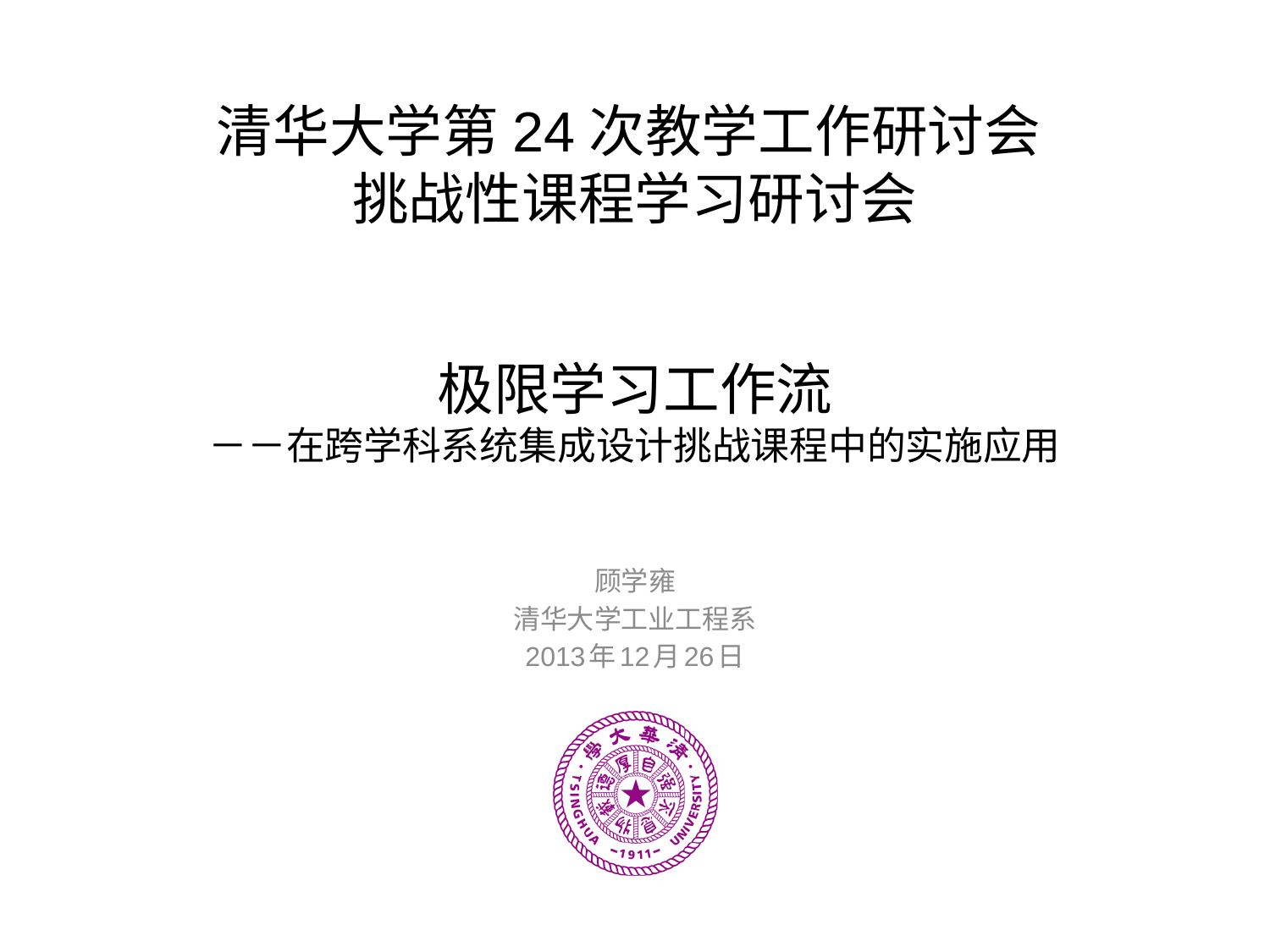

清华大学第24次教学工作研讨会
挑战性课程学习研讨会
# 极限学习工作流 －－在跨学科系统集成设计挑战课程中的实施应用
顾学雍
清华大学工业工程系
2013年12月26日